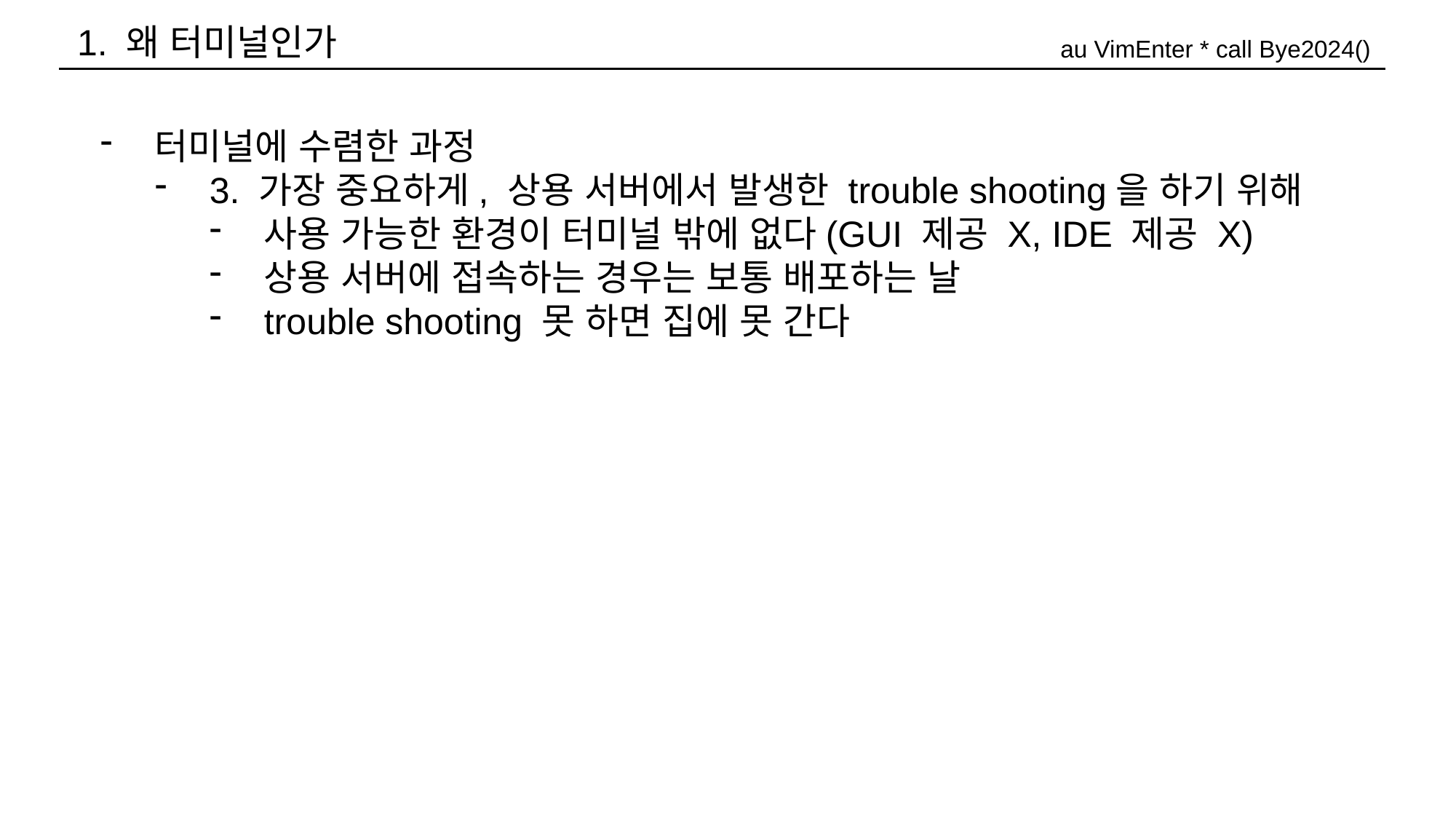

1. 왜 터미널인가
au VimEnter * call Bye2024()
터미널에 수렴한 과정
3. 가장 중요하게, 상용 서버에서 발생한 trouble shooting을 하기 위해
사용 가능한 환경이 터미널 밖에 없다(GUI 제공 X, IDE 제공 X)
상용 서버에 접속하는 경우는 보통 배포하는 날
trouble shooting 못 하면 집에 못 간다